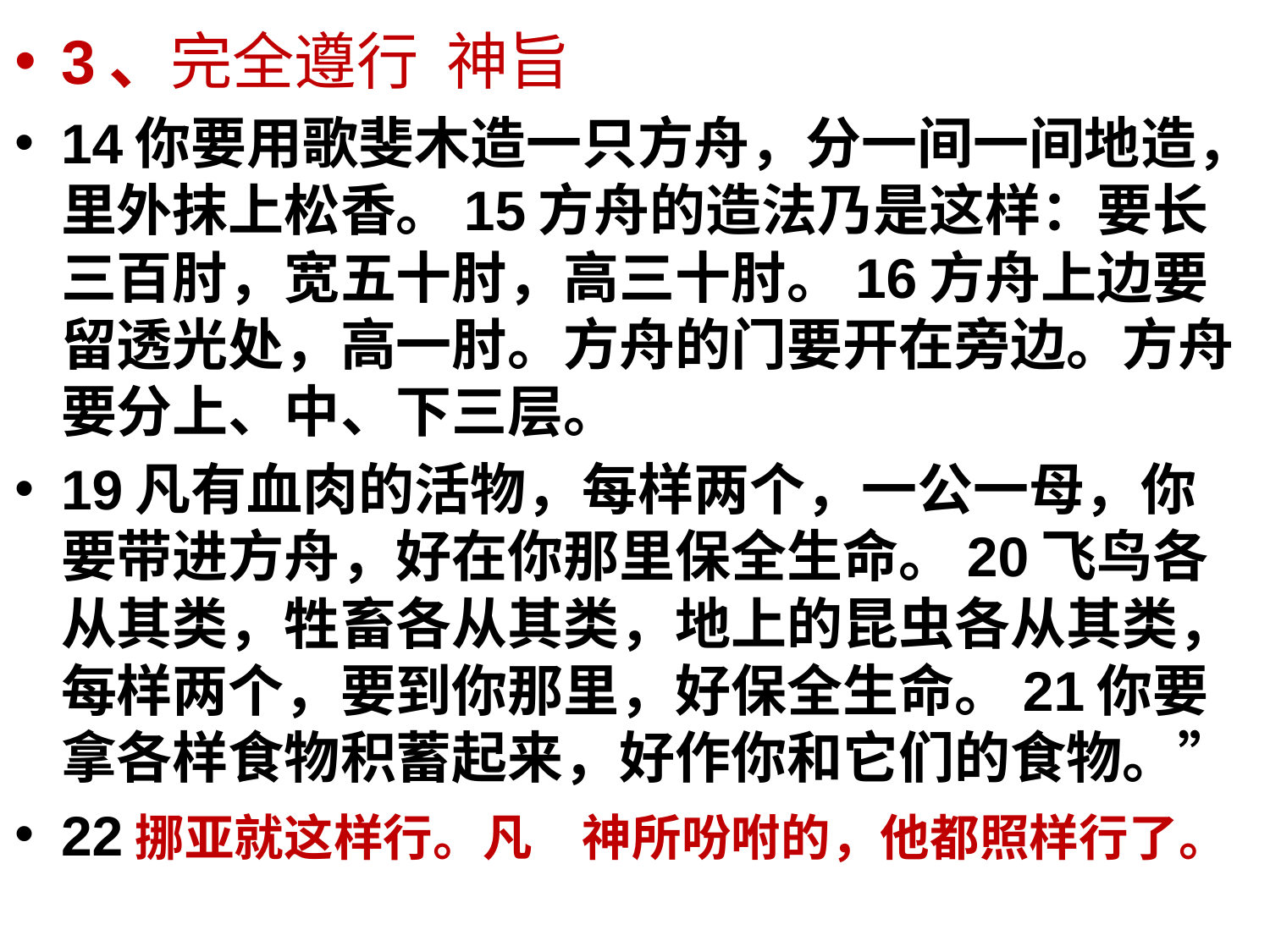

3、完全遵行  神旨
14你要用歌斐木造一只方舟，分一间一间地造，里外抹上松香。15方舟的造法乃是这样：要长三百肘，宽五十肘，高三十肘。16方舟上边要留透光处，高一肘。方舟的门要开在旁边。方舟要分上、中、下三层。
19凡有血肉的活物，每样两个，一公一母，你要带进方舟，好在你那里保全生命。20飞鸟各从其类，牲畜各从其类，地上的昆虫各从其类，每样两个，要到你那里，好保全生命。21你要拿各样食物积蓄起来，好作你和它们的食物。”
22挪亚就这样行。凡　神所吩咐的，他都照样行了。
17